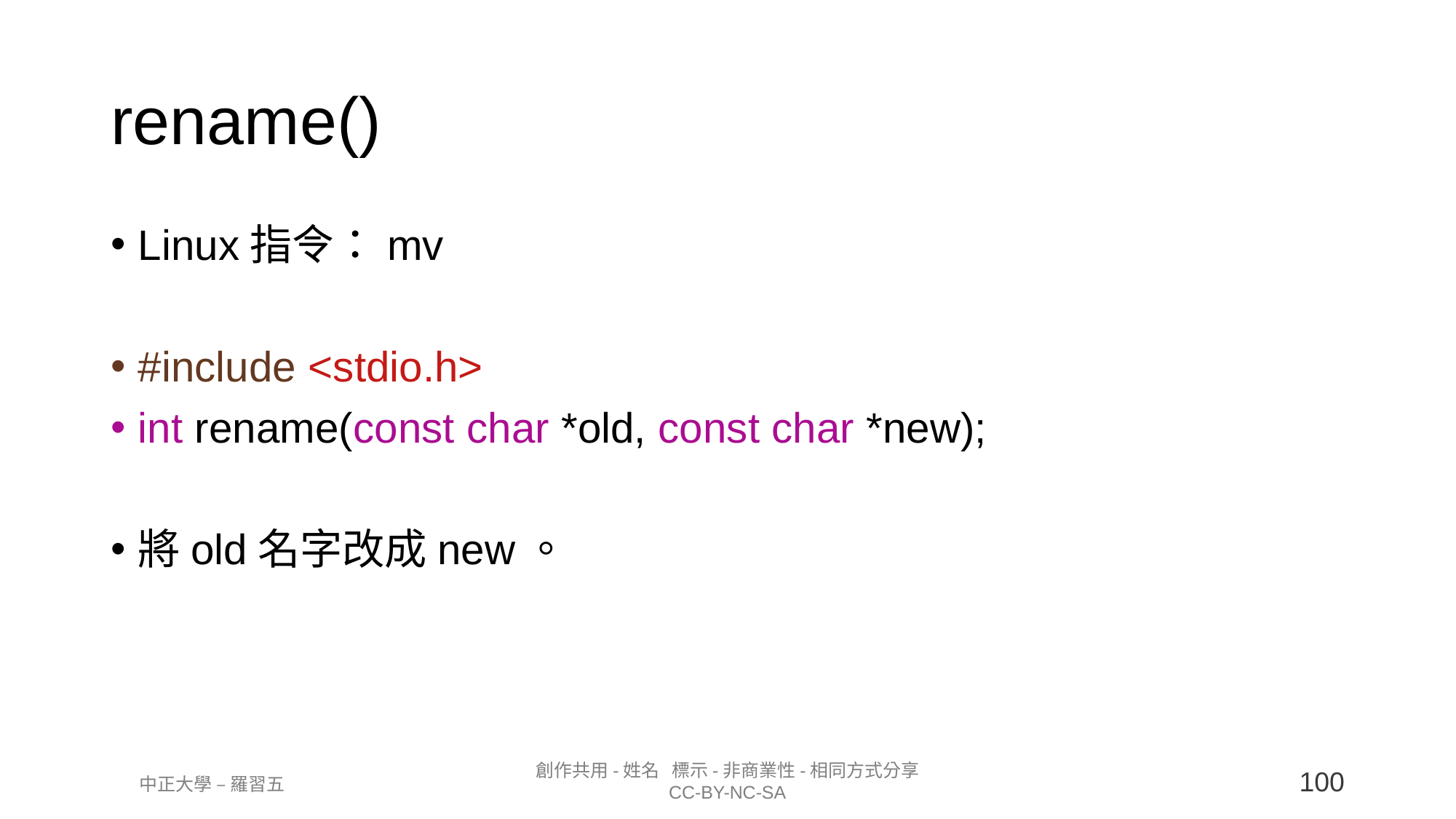

rename()
Linux指令：mv

#include <stdio.h>
int rename(const char *old, const char *new);

將old名字改成new。